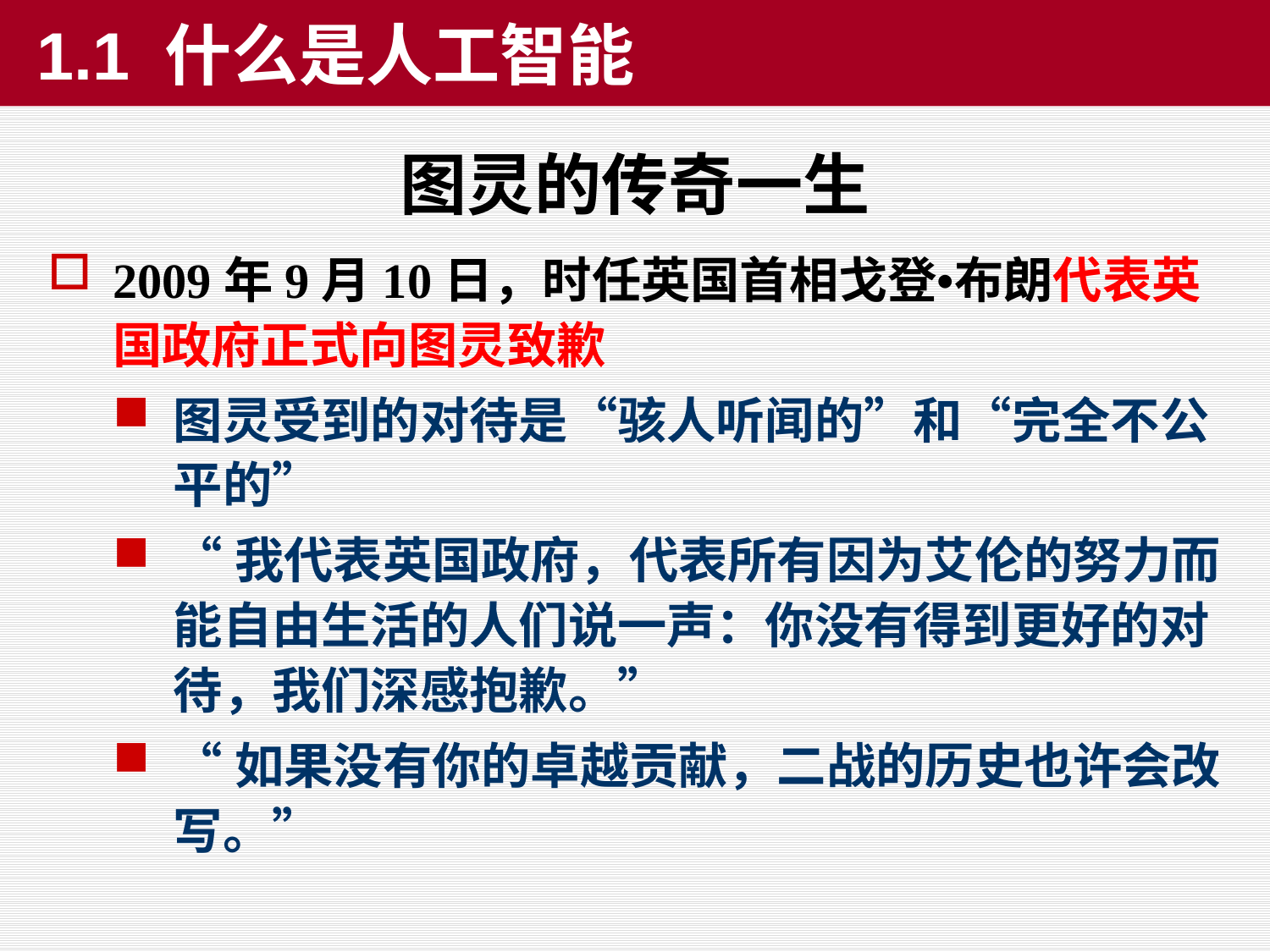

1.1 什么是人工智能
图灵的传奇一生
2009年9月10日，时任英国首相戈登•布朗代表英国政府正式向图灵致歉
图灵受到的对待是“骇人听闻的”和“完全不公平的”
“我代表英国政府，代表所有因为艾伦的努力而能自由生活的人们说一声：你没有得到更好的对待，我们深感抱歉。”
“如果没有你的卓越贡献，二战的历史也许会改写。”